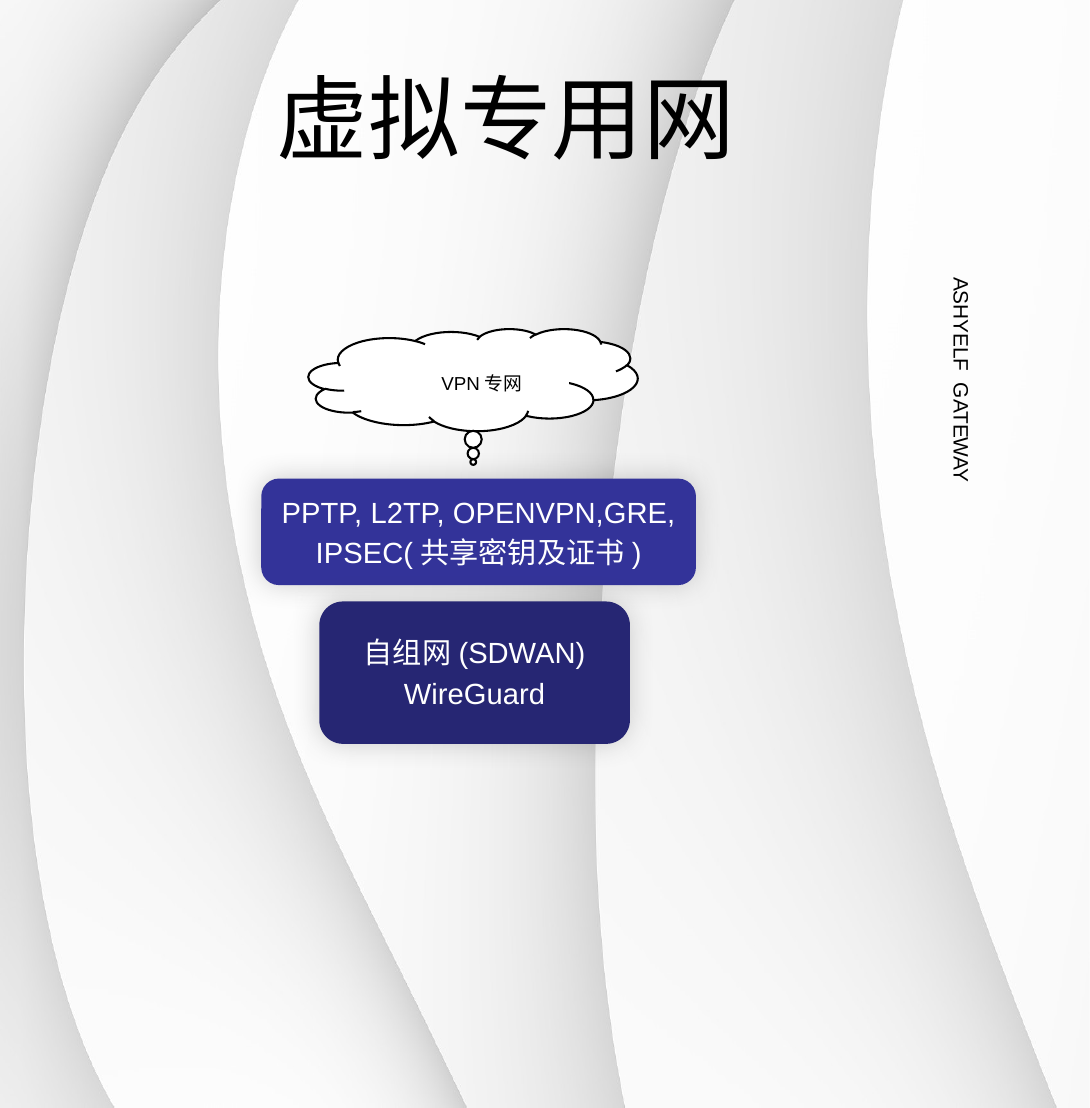

# 虚拟专用网

VPN专网
ASHYELF  GATEWAY
PPTP, L2TP, OPENVPN,GRE,
IPSEC(共享密钥及证书)
自组网(SDWAN)
WireGuard